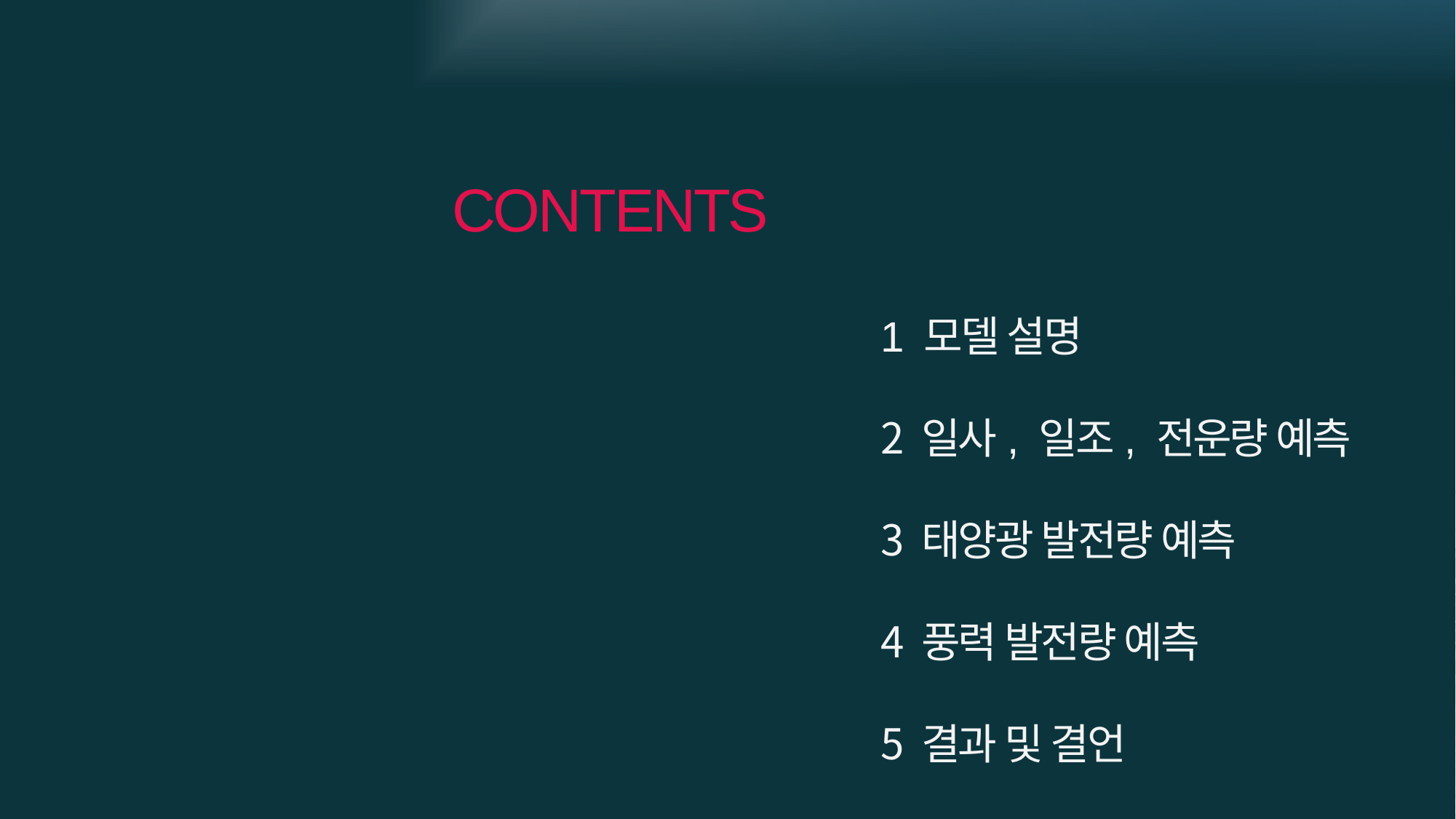

CONTENTS
1 모델 설명
일사, 일조, 전운량 예측
태양광 발전량 예측
풍력 발전량 예측
결과 및 결언